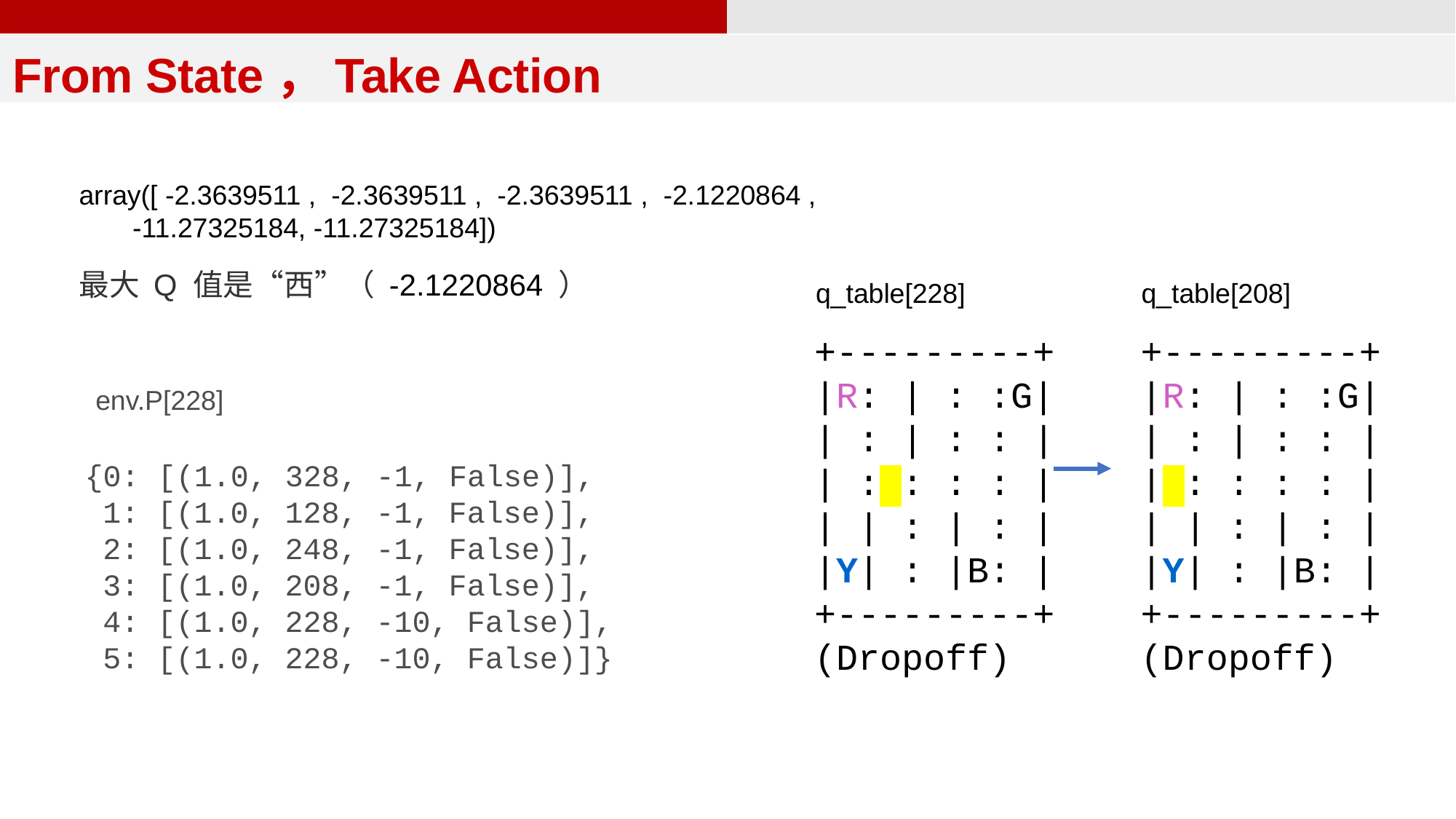

From State，Take Action

array([ -2.3639511 ,  -2.3639511 ,  -2.3639511 ,  -2.1220864 ,
       -11.27325184, -11.27325184])
最大 Q 值是“西”（ -2.1220864 ）
q_table[228]
q_table[208]
+---------+ |R: | : :G| | : | : : | | : : : : | | | : | : | |Y| : |B: | +---------+ (Dropoff)
+---------+ |R: | : :G| | : | : : | | : : : : | | | : | : | |Y| : |B: | +---------+ (Dropoff)
env.P[228]
{0: [(1.0, 328, -1, False)],
 1: [(1.0, 128, -1, False)],
 2: [(1.0, 248, -1, False)],
 3: [(1.0, 208, -1, False)],
 4: [(1.0, 228, -10, False)],
 5: [(1.0, 228, -10, False)]}